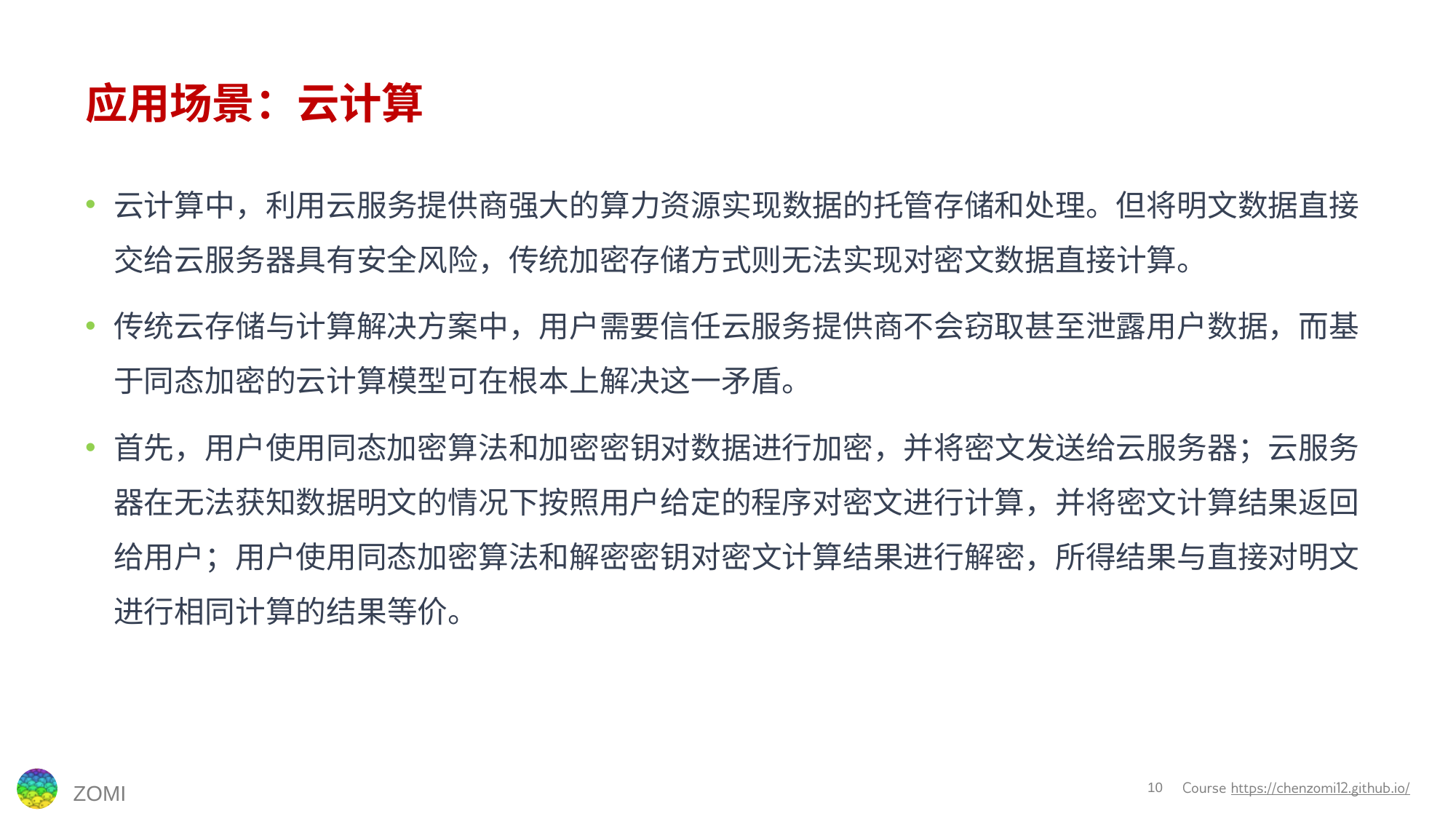

# 应用场景：云计算
云计算中，利用云服务提供商强大的算力资源实现数据的托管存储和处理。但将明文数据直接交给云服务器具有安全风险，传统加密存储方式则无法实现对密文数据直接计算。
传统云存储与计算解决方案中，用户需要信任云服务提供商不会窃取甚至泄露用户数据，而基于同态加密的云计算模型可在根本上解决这一矛盾。
首先，用户使用同态加密算法和加密密钥对数据进行加密，并将密文发送给云服务器；云服务器在无法获知数据明文的情况下按照用户给定的程序对密文进行计算，并将密文计算结果返回给用户；用户使用同态加密算法和解密密钥对密文计算结果进行解密，所得结果与直接对明文进行相同计算的结果等价。